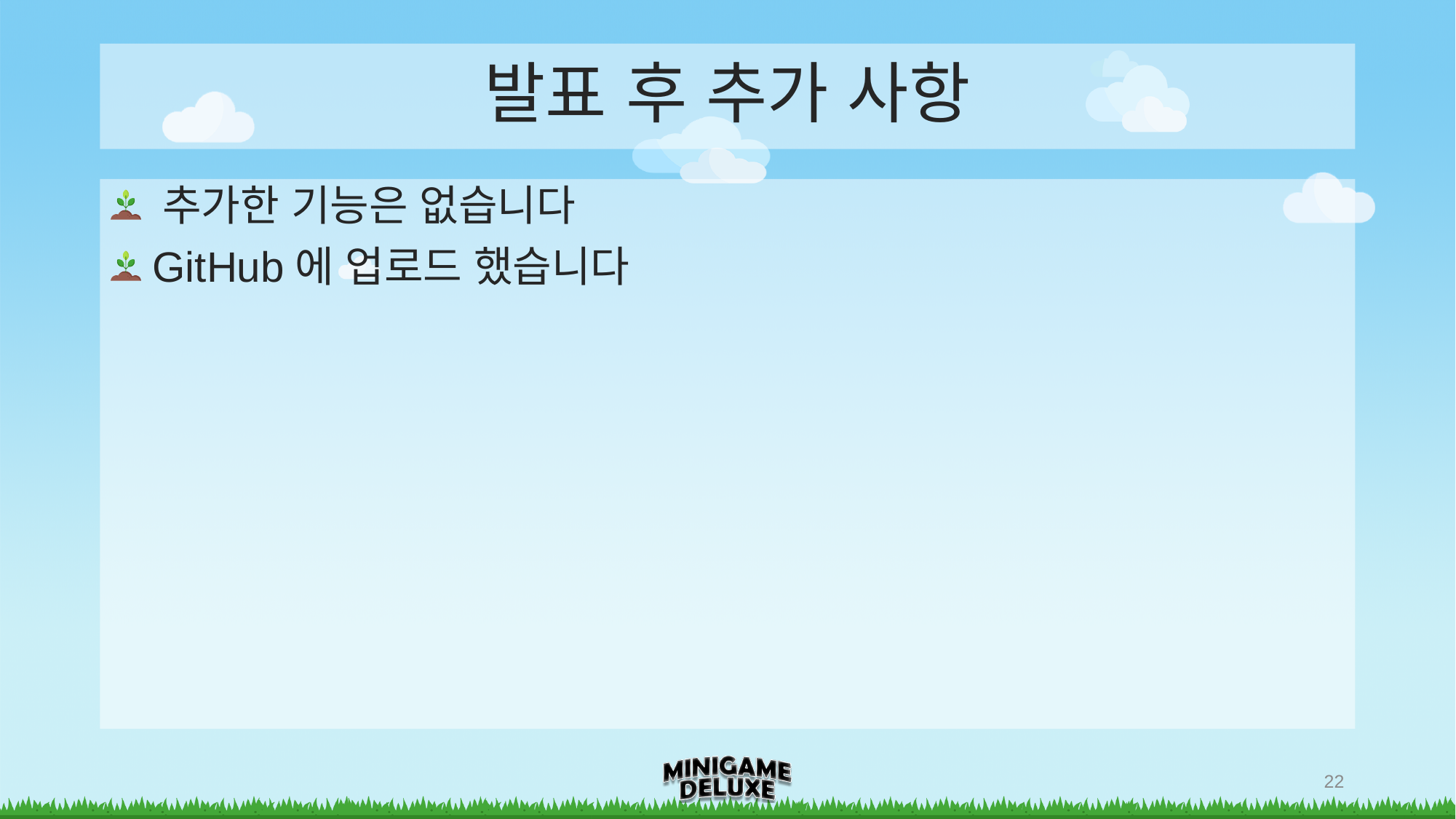

# 발표 후 추가 사항
 추가한 기능은 없습니다
 GitHub에 업로드 했습니다
22